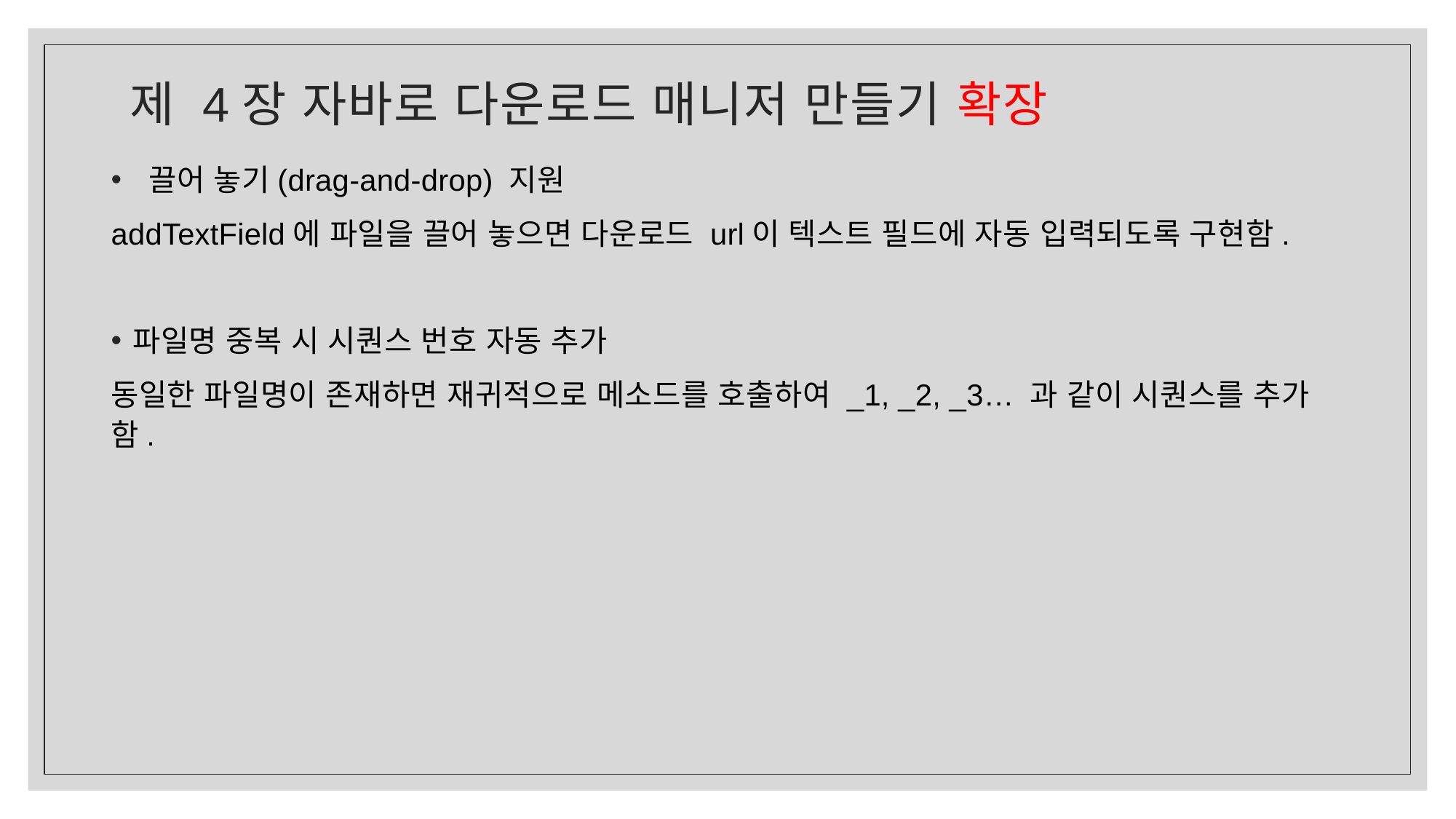

# 제 4장 자바로 다운로드 매니저 만들기 확장
 끌어 놓기(drag-and-drop) 지원
addTextField에 파일을 끌어 놓으면 다운로드 url이 텍스트 필드에 자동 입력되도록 구현함.

파일명 중복 시 시퀀스 번호 자동 추가
동일한 파일명이 존재하면 재귀적으로 메소드를 호출하여 _1, _2, _3… 과 같이 시퀀스를 추가함.